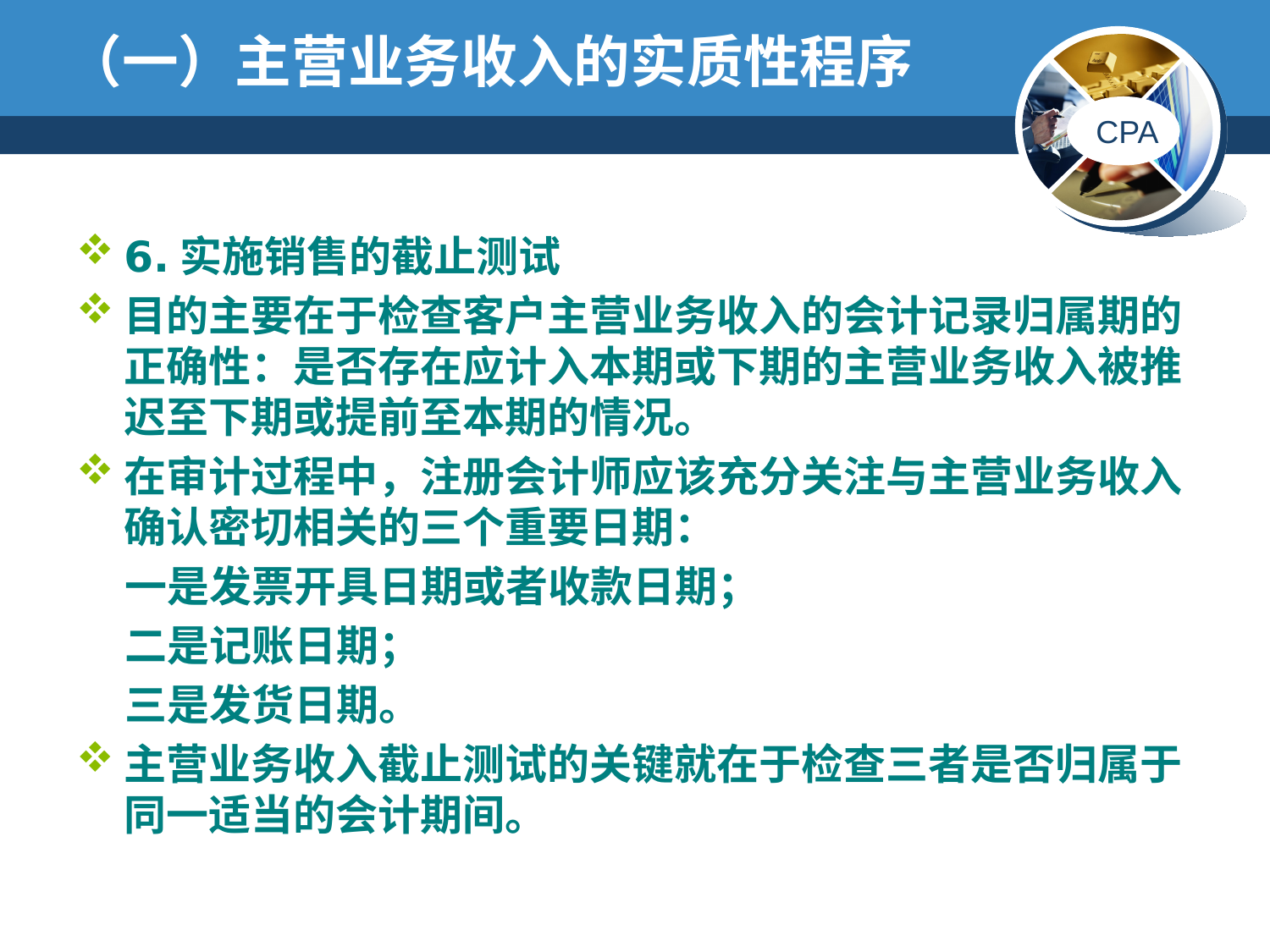

# （一）主营业务收入的实质性程序

6.实施销售的截止测试
目的主要在于检查客户主营业务收入的会计记录归属期的正确性：是否存在应计入本期或下期的主营业务收入被推迟至下期或提前至本期的情况。
在审计过程中，注册会计师应该充分关注与主营业务收入确认密切相关的三个重要日期：
    一是发票开具日期或者收款日期；
    二是记账日期；
    三是发货日期。
主营业务收入截止测试的关键就在于检查三者是否归属于同一适当的会计期间。